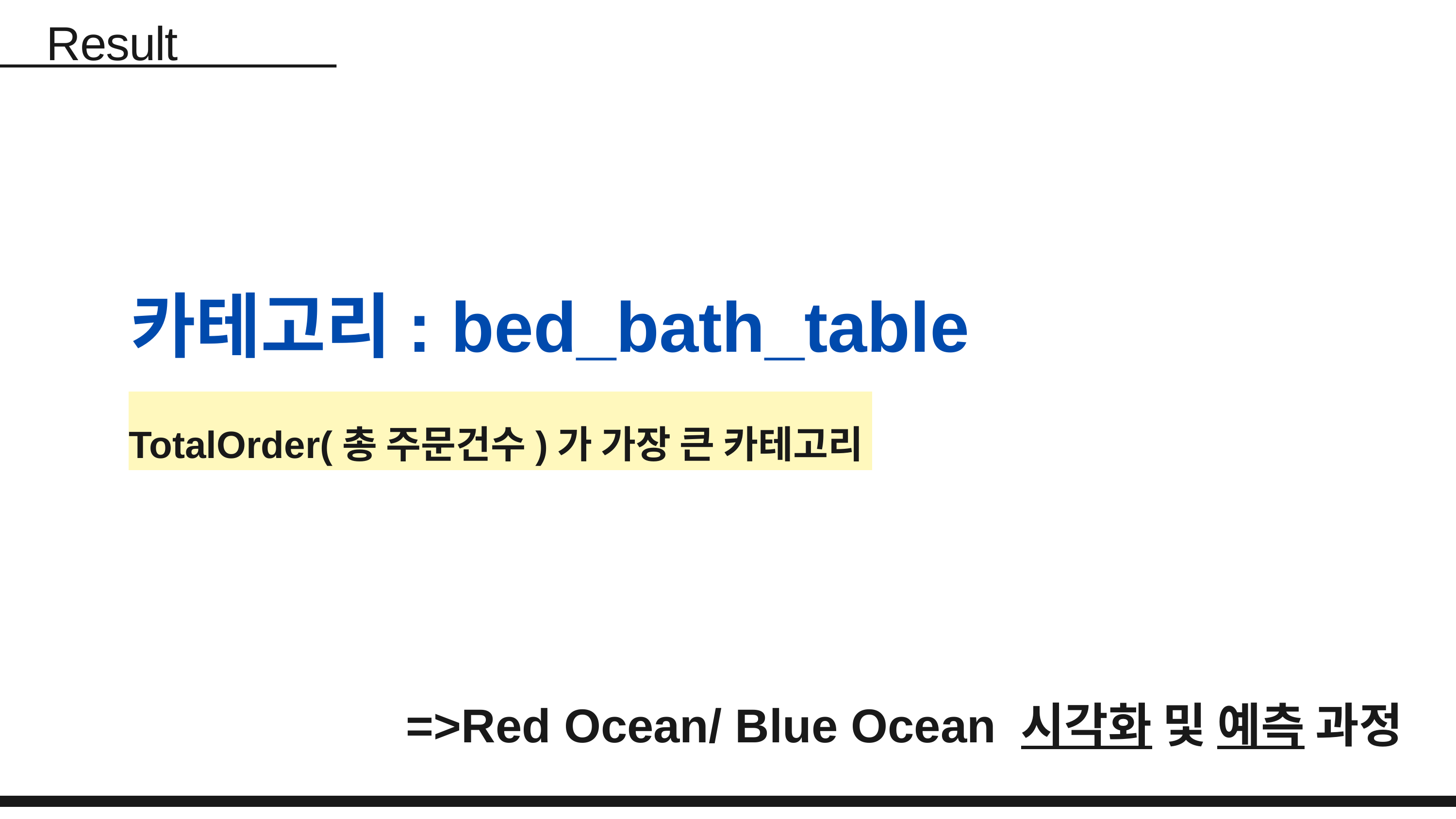

Result

카테고리: bed_bath_table
TotalOrder(총 주문건수)가 가장 큰 카테고리

=>Red Ocean/ Blue Ocean 시각화 및 예측 과정